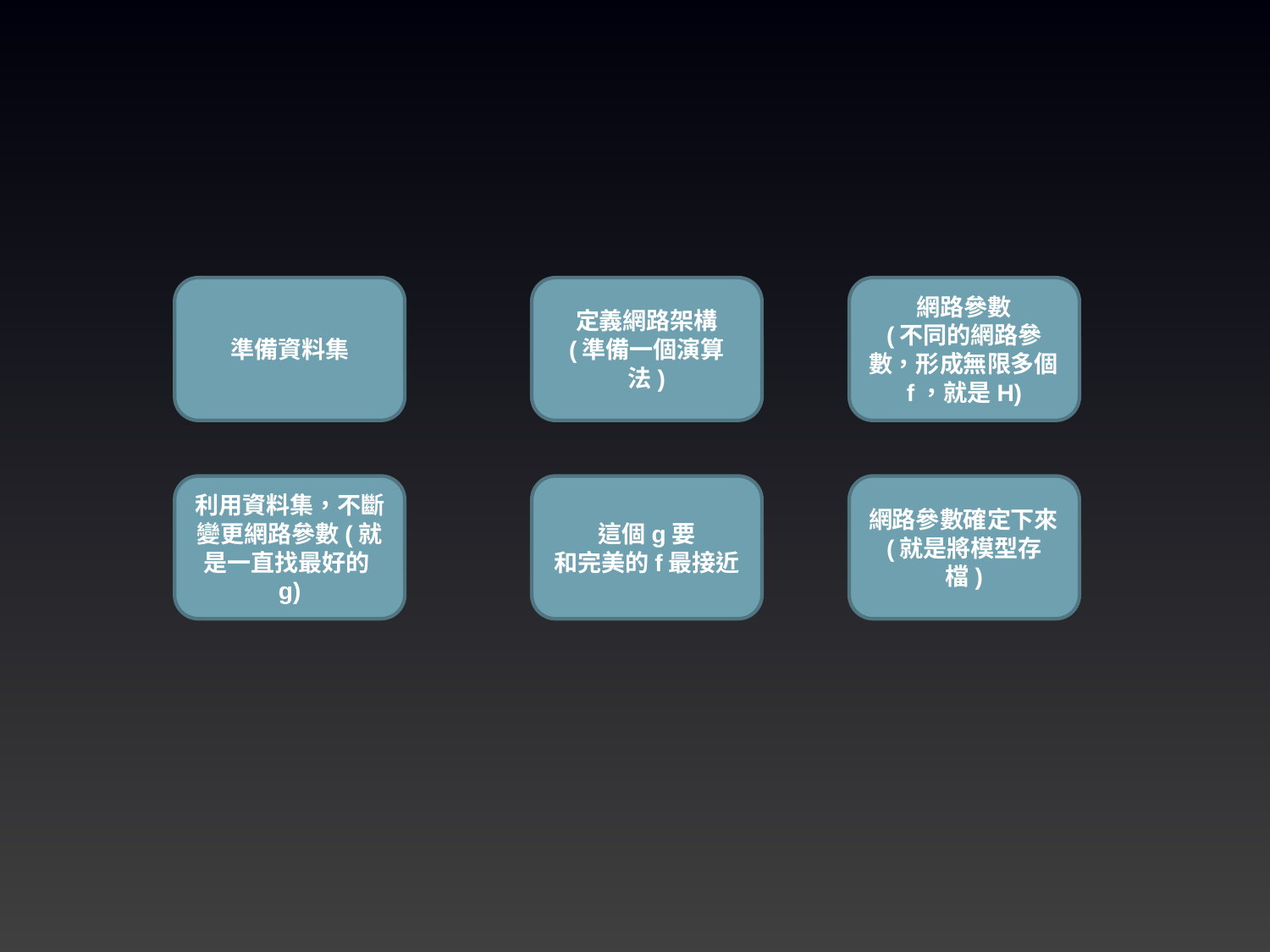

準備資料集
定義網路架構
(準備一個演算法)
網路參數
(不同的網路參數，形成無限多個f，就是H)
利用資料集，不斷變更網路參數(就是一直找最好的g)
這個g要
和完美的f最接近
網路參數確定下來(就是將模型存檔)